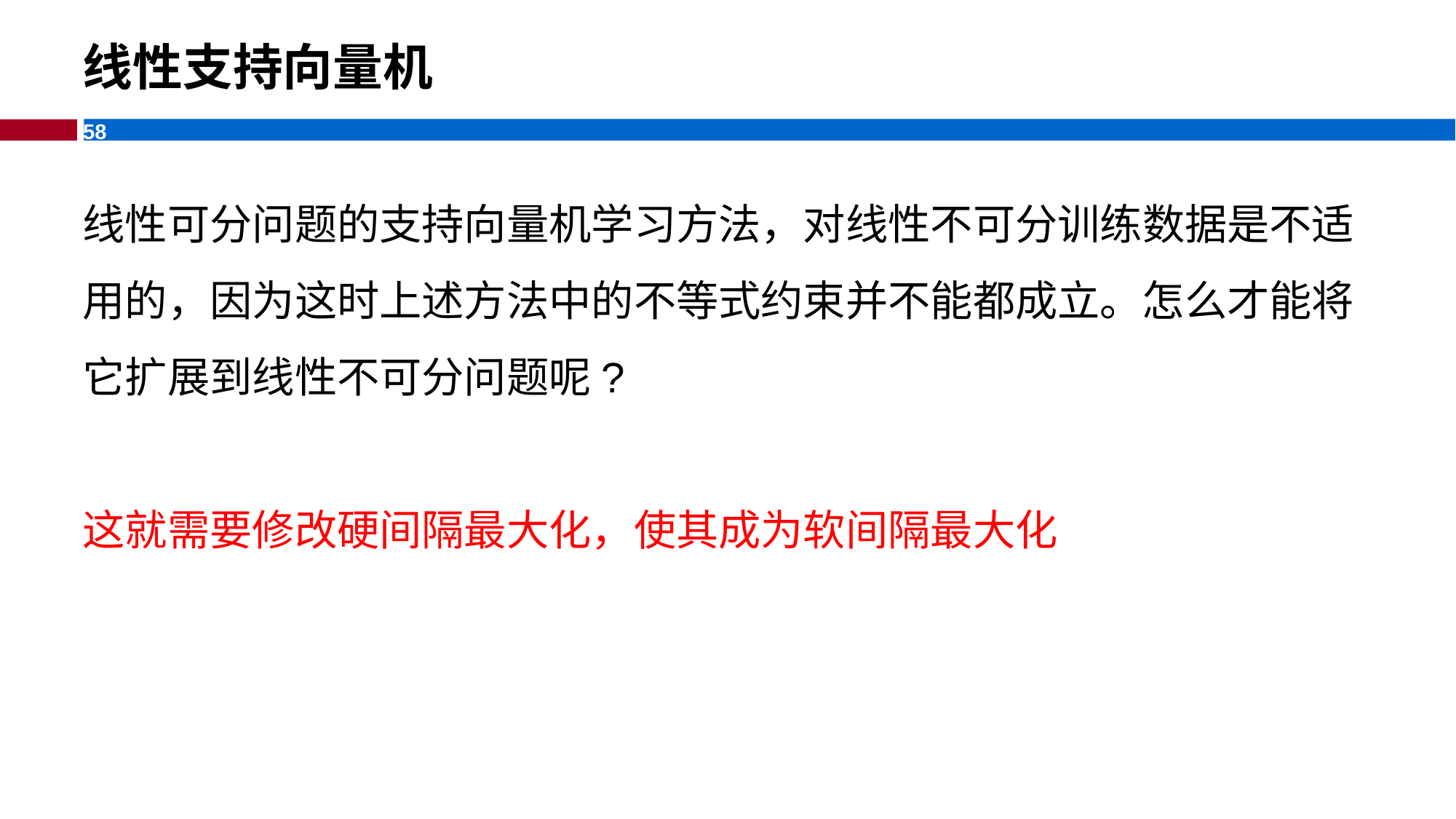

线性支持向量机
线性可分问题的支持向量机学习方法，对线性不可分训练数据是不适用的，因为这时上述方法中的不等式约束并不能都成立。怎么才能将它扩展到线性不可分问题呢?

这就需要修改硬间隔最大化，使其成为软间隔最大化